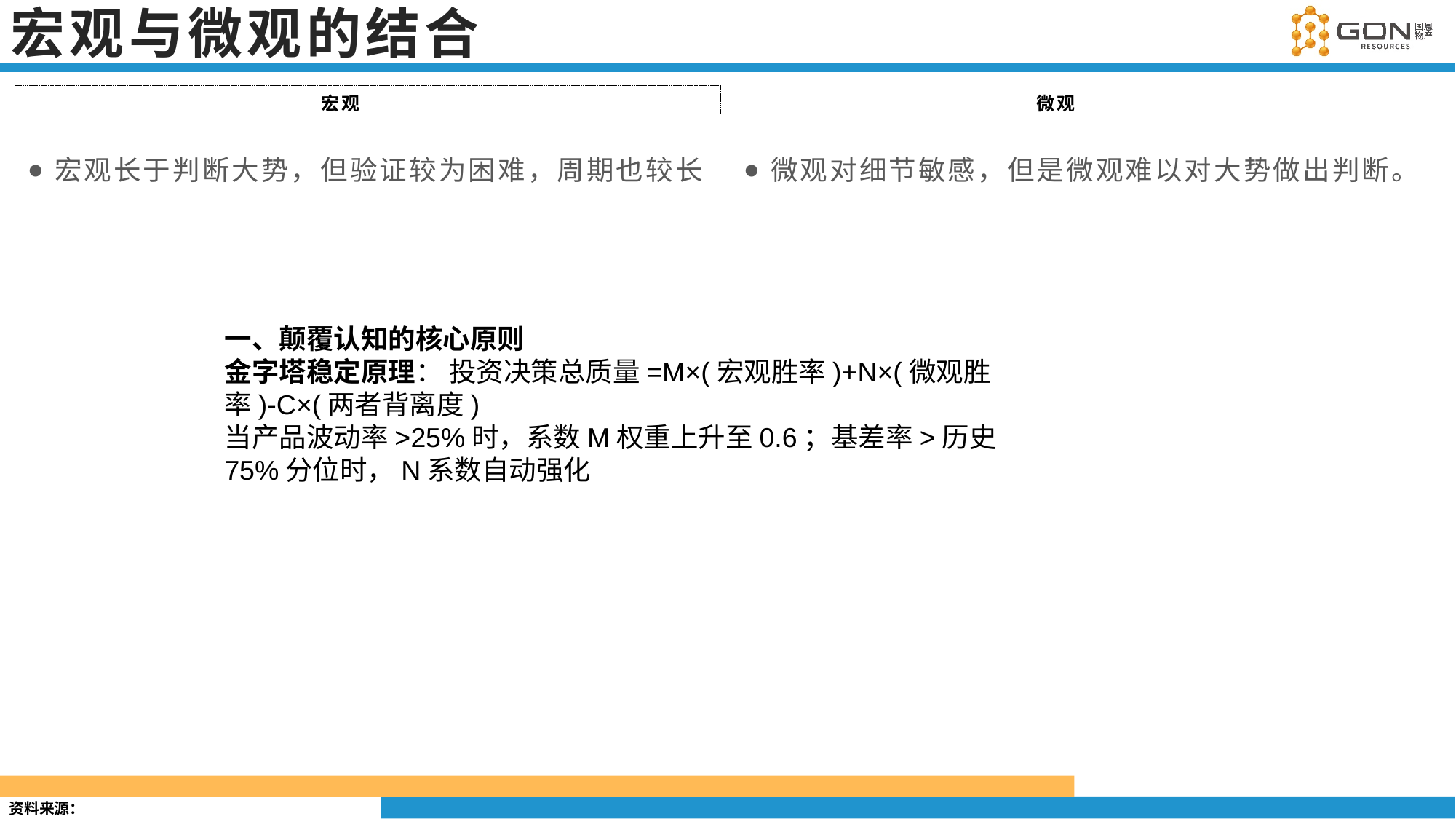

# 宏观与微观的结合
宏观
微观

宏观长于判断大势，但验证较为困难，周期也较长
微观对细节敏感，但是微观难以对大势做出判断。
一、颠覆认知的核心原则
金字塔稳定原理： 投资决策总质量=M×(宏观胜率)+N×(微观胜率)-C×(两者背离度)
当产品波动率>25%时，系数M权重上升至0.6；基差率>历史75%分位时，N系数自动强化